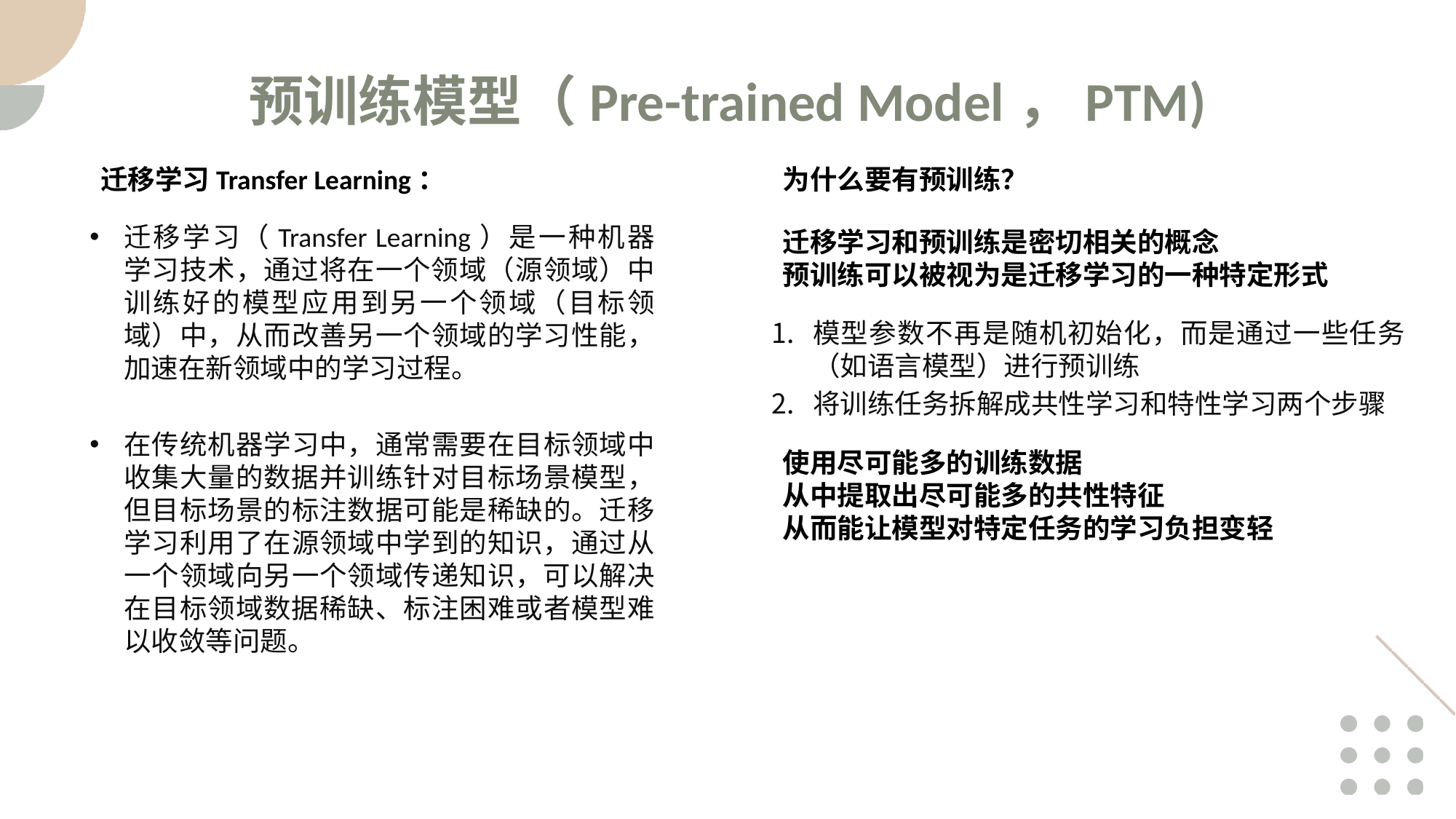

预训练模型（Pre-trained Model，PTM)
迁移学习Transfer Learning：
为什么要有预训练？
迁移学习（Transfer Learning）是一种机器学习技术，通过将在一个领域（源领域）中训练好的模型应用到另一个领域（目标领域）中，从而改善另一个领域的学习性能，加速在新领域中的学习过程。

在传统机器学习中，通常需要在目标领域中收集大量的数据并训练针对目标场景模型，但目标场景的标注数据可能是稀缺的。迁移学习利用了在源领域中学到的知识，通过从一个领域向另一个领域传递知识，可以解决在目标领域数据稀缺、标注困难或者模型难以收敛等问题。
迁移学习和预训练是密切相关的概念
预训练可以被视为是迁移学习的一种特定形式
模型参数不再是随机初始化，而是通过一些任务（如语言模型）进行预训练
将训练任务拆解成共性学习和特性学习两个步骤
使用尽可能多的训练数据
从中提取出尽可能多的共性特征
从而能让模型对特定任务的学习负担变轻